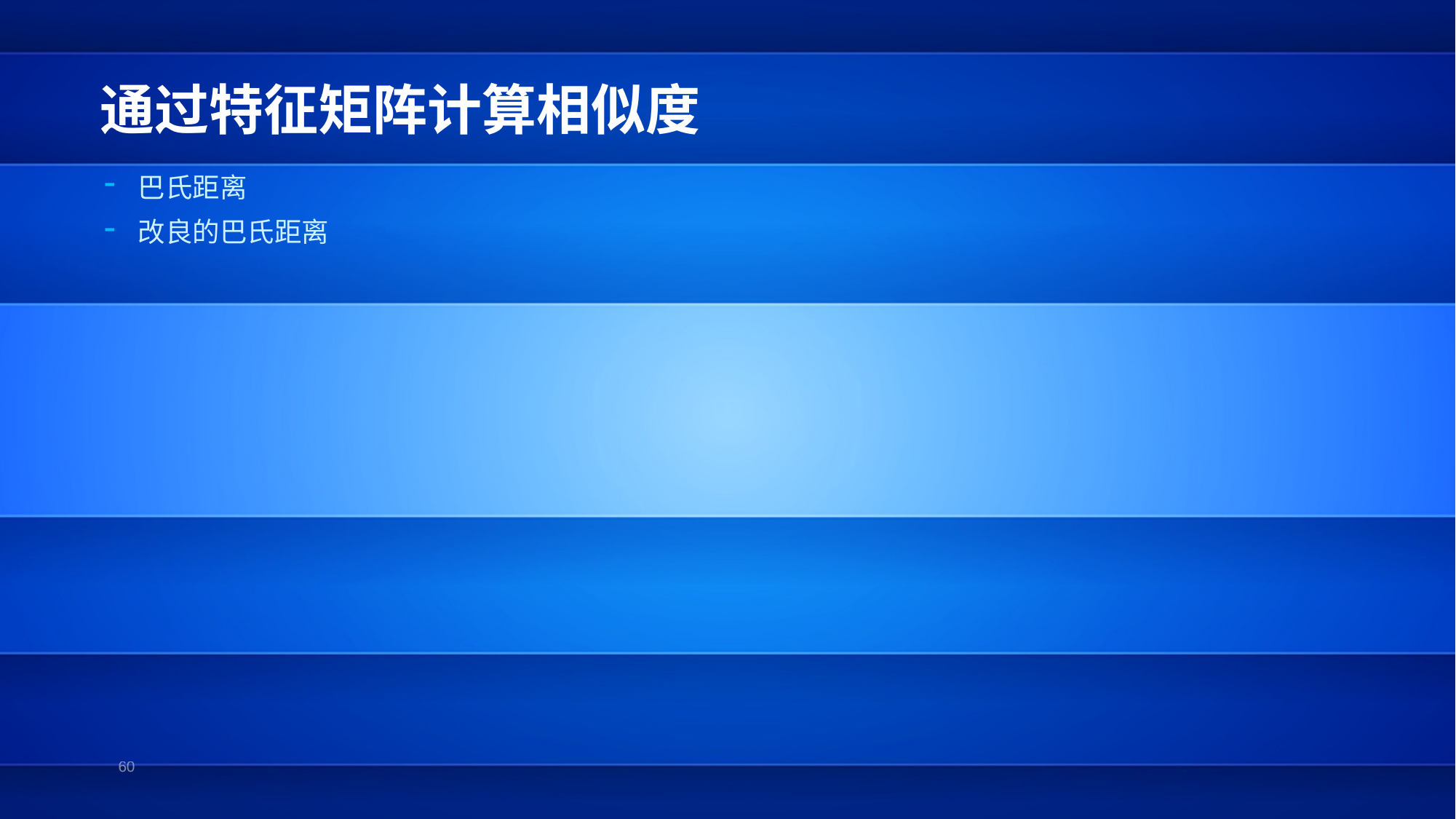

通过特征矩阵计算相似度
巴氏距离
改良的巴氏距离
2019/7/11
60
添加页脚
60